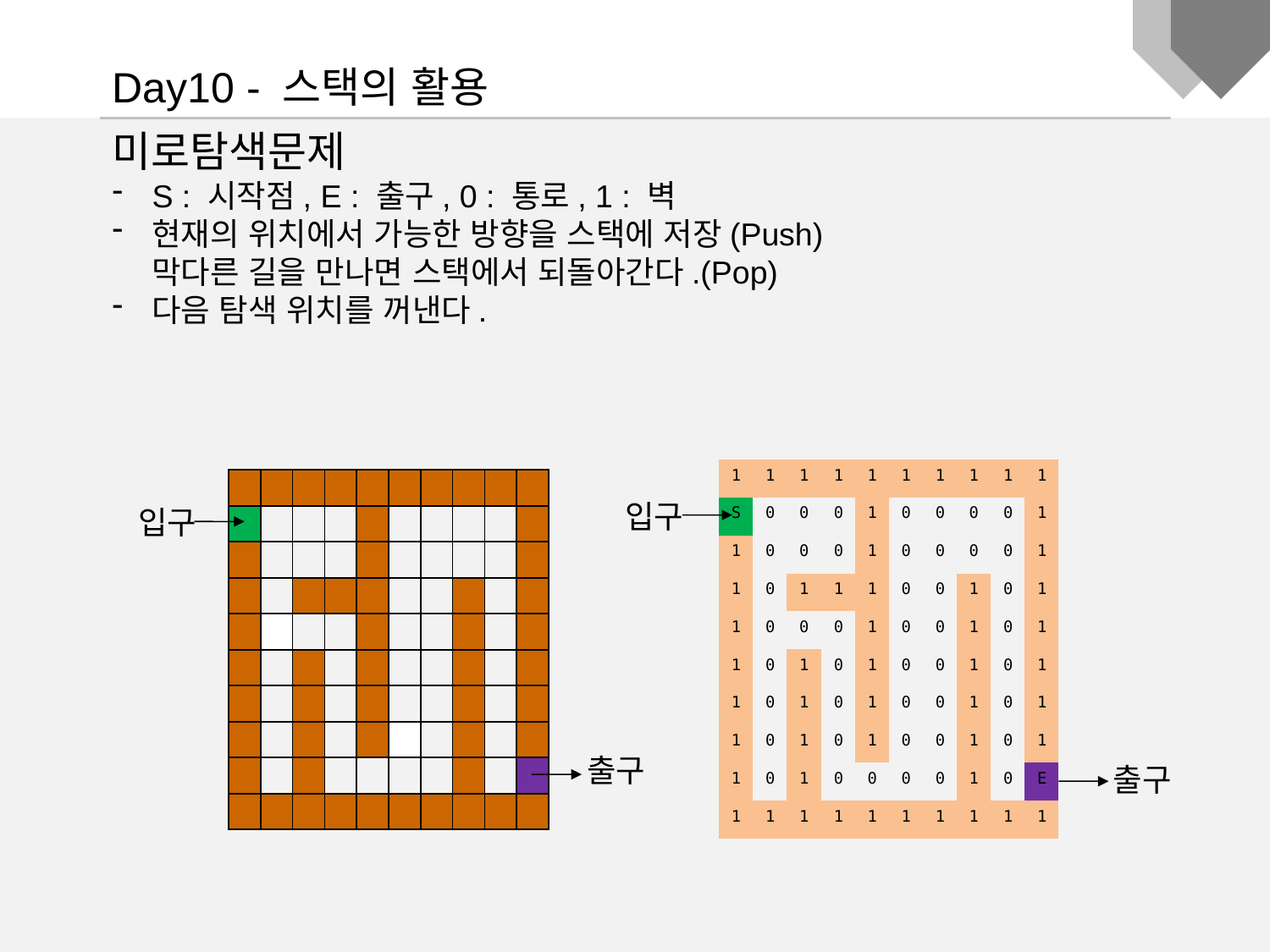

Day10 - 스택의 활용
미로탐색문제
S : 시작점, E : 출구, 0 : 통로, 1 : 벽
현재의 위치에서 가능한 방향을 스택에 저장(Push)
막다른 길을 만나면 스택에서 되돌아간다.(Pop)
다음 탐색 위치를 꺼낸다.
| 1 | 1 | 1 | 1 | 1 | 1 | 1 | 1 | 1 | 1 |
| --- | --- | --- | --- | --- | --- | --- | --- | --- | --- |
| S | 0 | 0 | 0 | 1 | 0 | 0 | 0 | 0 | 1 |
| 1 | 0 | 0 | 0 | 1 | 0 | 0 | 0 | 0 | 1 |
| 1 | 0 | 1 | 1 | 1 | 0 | 0 | 1 | 0 | 1 |
| 1 | 0 | 0 | 0 | 1 | 0 | 0 | 1 | 0 | 1 |
| 1 | 0 | 1 | 0 | 1 | 0 | 0 | 1 | 0 | 1 |
| 1 | 0 | 1 | 0 | 1 | 0 | 0 | 1 | 0 | 1 |
| 1 | 0 | 1 | 0 | 1 | 0 | 0 | 1 | 0 | 1 |
| 1 | 0 | 1 | 0 | 0 | 0 | 0 | 1 | 0 | E |
| 1 | 1 | 1 | 1 | 1 | 1 | 1 | 1 | 1 | 1 |
|  |  |  |  |  |  |  |  |  |  |
| --- | --- | --- | --- | --- | --- | --- | --- | --- | --- |
|  |  |  |  |  |  |  |  |  |  |
|  |  |  |  |  |  |  |  |  |  |
|  |  |  |  |  |  |  |  |  |  |
|  |  |  |  |  |  |  |  |  |  |
|  |  |  |  |  |  |  |  |  |  |
|  |  |  |  |  |  |  |  |  |  |
|  |  |  |  |  |  |  |  |  |  |
|  |  |  |  |  |  |  |  |  |  |
|  |  |  |  |  |  |  |  |  |  |
입구
입구

출구
출구